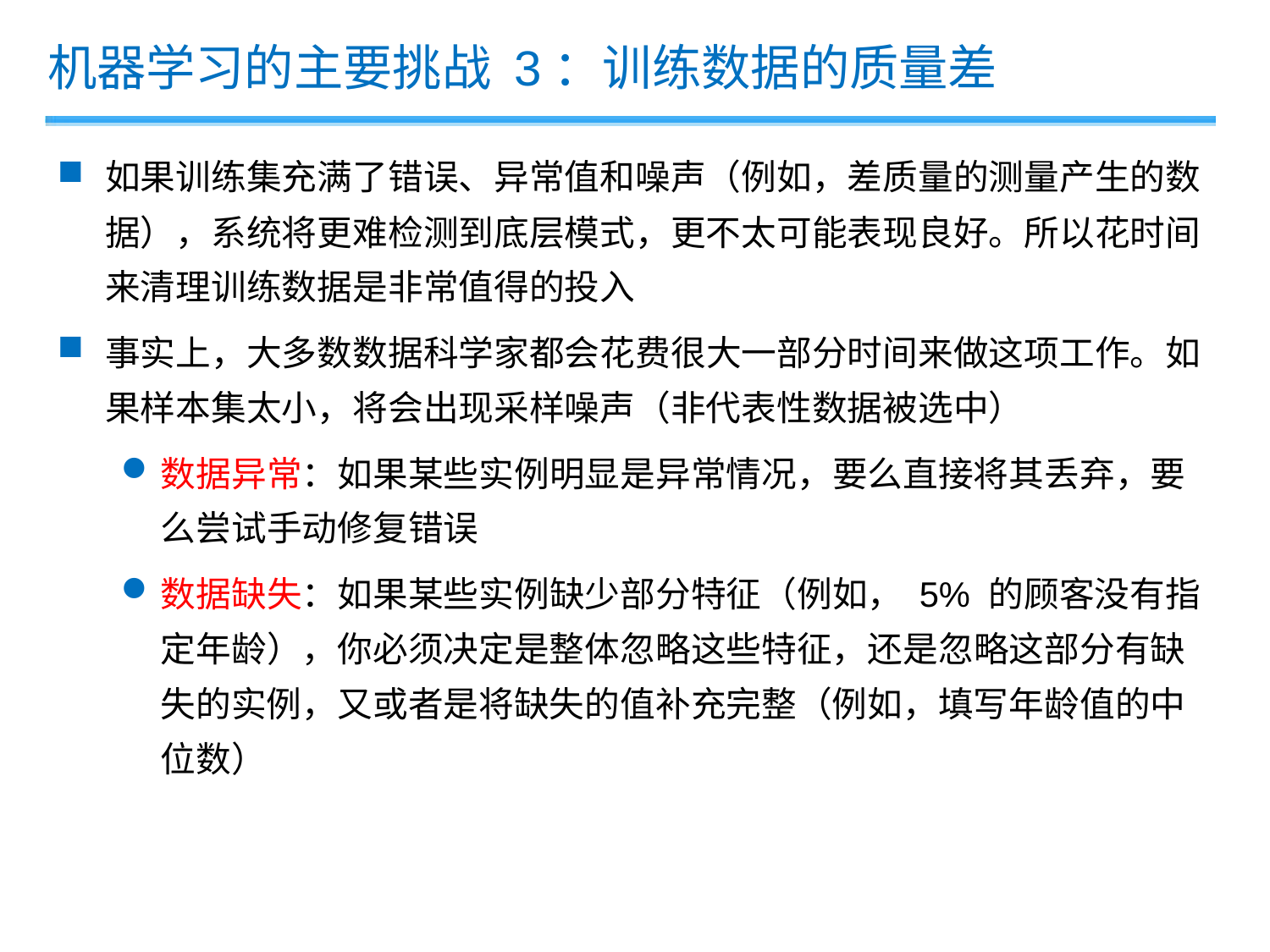

机器学习的主要挑战 3：训练数据的质量差
如果训练集充满了错误、异常值和噪声（例如，差质量的测量产生的数据），系统将更难检测到底层模式，更不太可能表现良好。所以花时间来清理训练数据是非常值得的投入
事实上，大多数数据科学家都会花费很大一部分时间来做这项工作。如果样本集太小，将会出现采样噪声（非代表性数据被选中）
数据异常：如果某些实例明显是异常情况，要么直接将其丢弃，要么尝试手动修复错误
数据缺失：如果某些实例缺少部分特征（例如， 5% 的顾客没有指定年龄），你必须决定是整体忽略这些特征，还是忽略这部分有缺失的实例，又或者是将缺失的值补充完整（例如，填写年龄值的中位数）